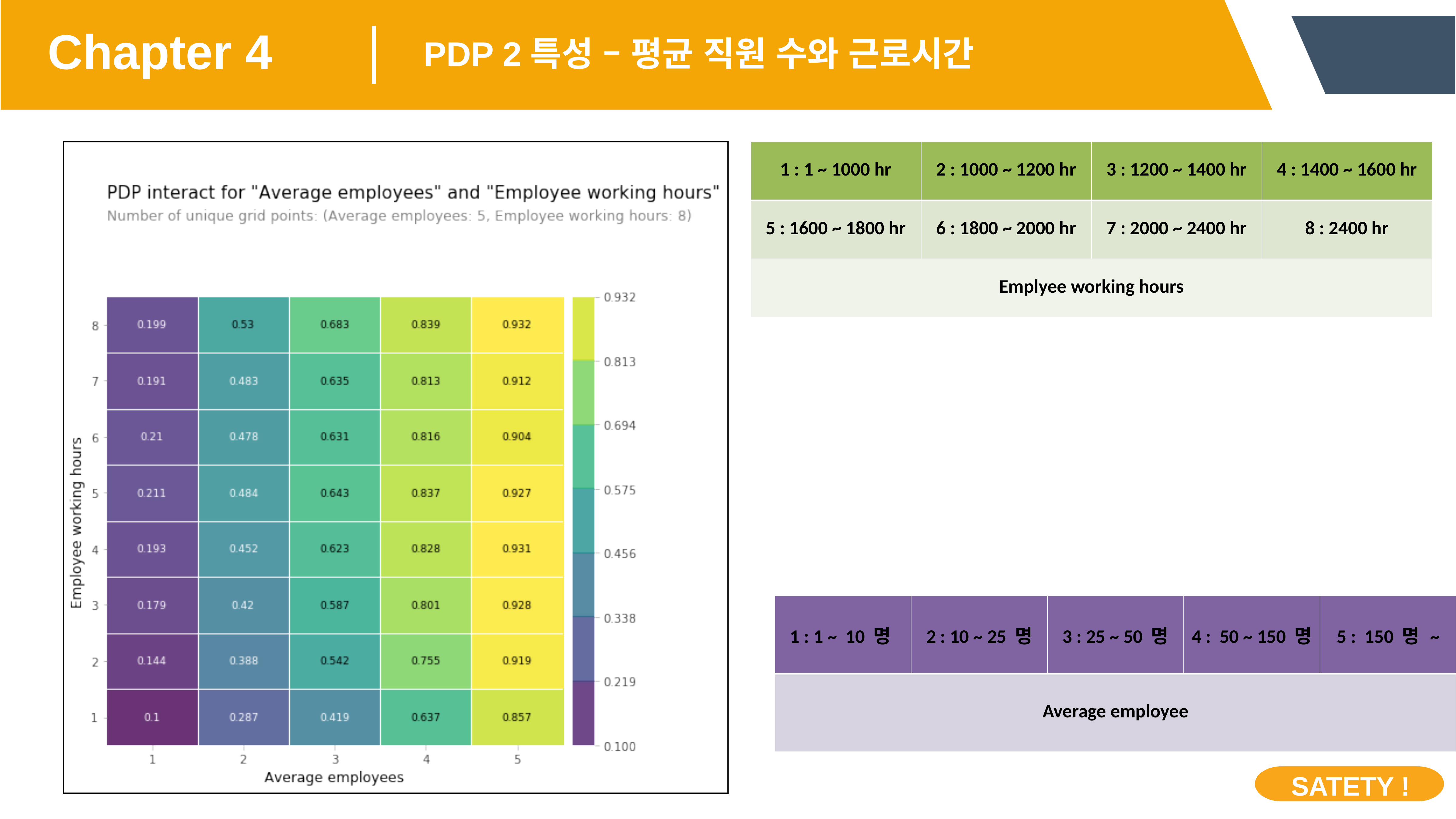

Chapter 4

PDP 2특성 – 평균 직원 수와 근로시간

| 1 : 1 ~ 1000 hr | 2 : 1000 ~ 1200 hr | 3 : 1200 ~ 1400 hr | 4 : 1400 ~ 1600 hr |
| --- | --- | --- | --- |
| 5 : 1600 ~ 1800 hr | 6 : 1800 ~ 2000 hr | 7 : 2000 ~ 2400 hr | 8 : 2400 hr |
| Emplyee working hours |  |  |  |
| 1 : 1 ~ 10 명 | 2 : 10 ~ 25 명 | 3 : 25 ~ 50 명 | 4 : 50 ~ 150 명 | 5 : 150 명 ~ |
| --- | --- | --- | --- | --- |
| Average employee |  |  |  |  |

SATETY !